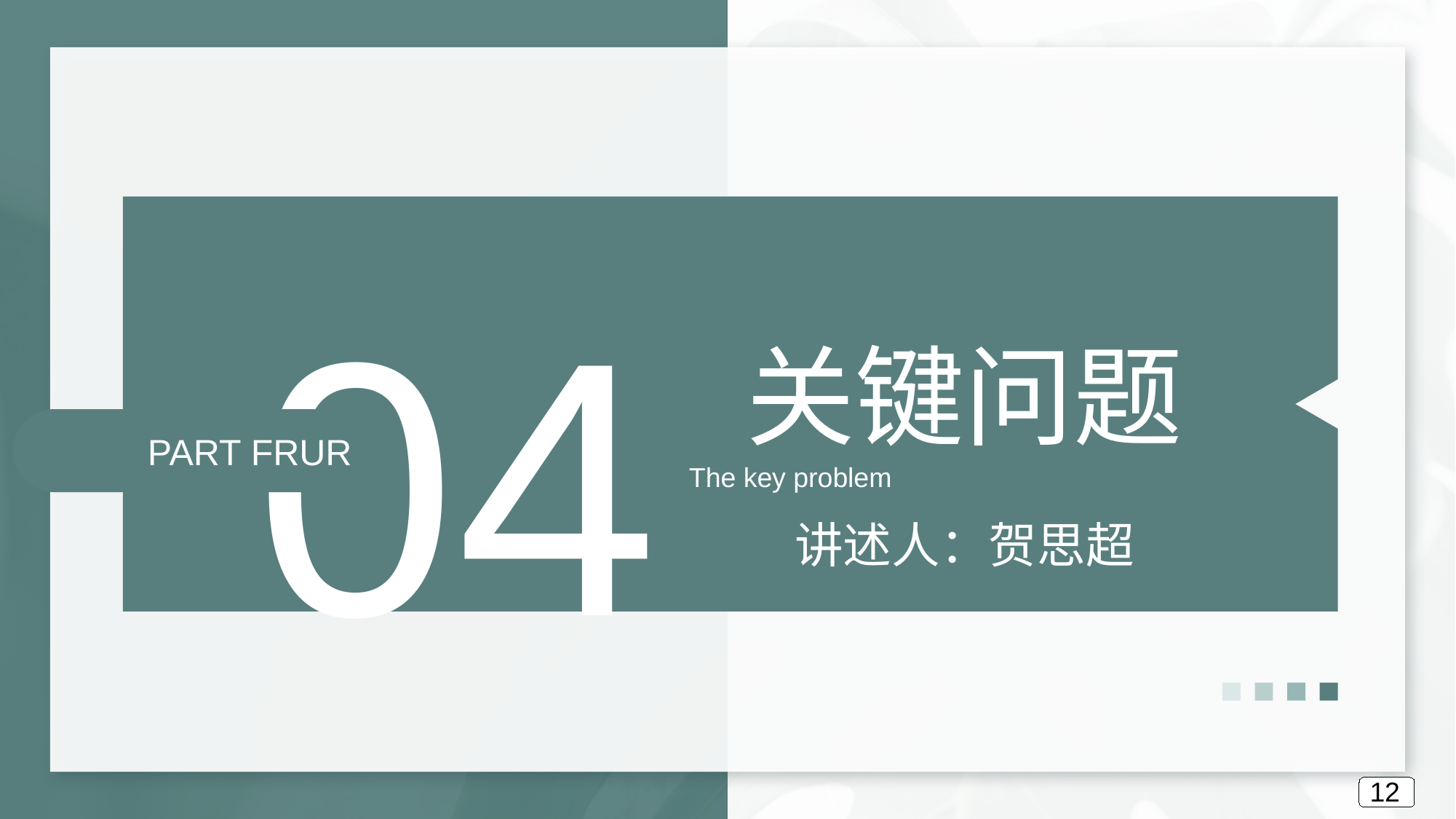

04
关键问题
The key problem

PART FRUR
讲述人：贺思超